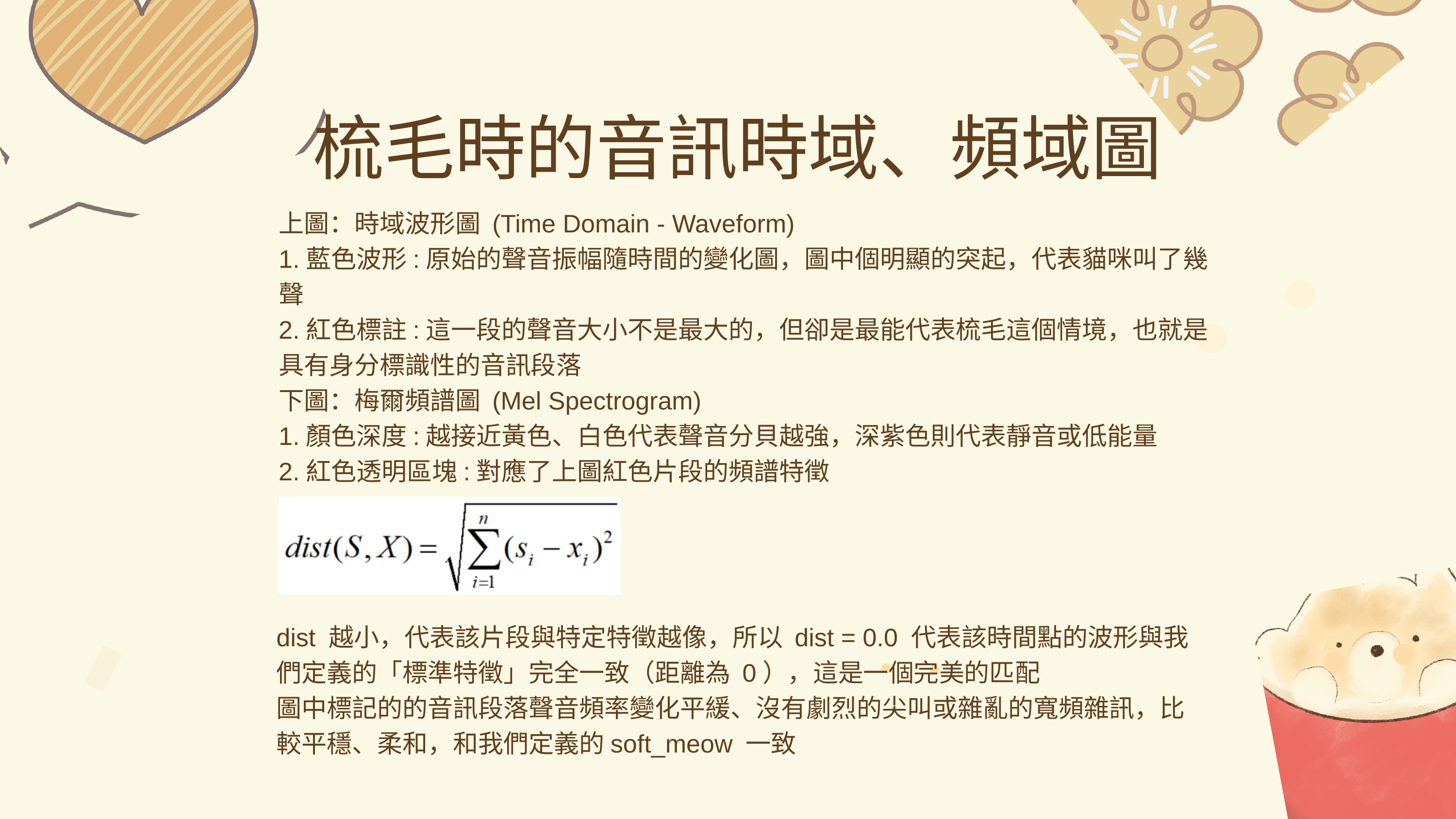

梳毛時的音訊時域、頻域圖
上圖：時域波形圖 (Time Domain - Waveform)
1.藍色波形:原始的聲音振幅隨時間的變化圖，圖中個明顯的突起，代表貓咪叫了幾聲
2.紅色標註:這一段的聲音大小不是最大的，但卻是最能代表梳毛這個情境，也就是具有身分標識性的音訊段落
下圖：梅爾頻譜圖 (Mel Spectrogram)
1.顏色深度:越接近黃色、白色代表聲音分貝越強，深紫色則代表靜音或低能量
2.紅色透明區塊:對應了上圖紅色片段的頻譜特徵

dist 越小，代表該片段與特定特徵越像，所以 dist = 0.0 代表該時間點的波形與我們定義的「標準特徵」完全一致（距離為 0），這是一個完美的匹配
圖中標記的的音訊段落聲音頻率變化平緩、沒有劇烈的尖叫或雜亂的寬頻雜訊，比較平穩、柔和，和我們定義的soft_meow 一致

44